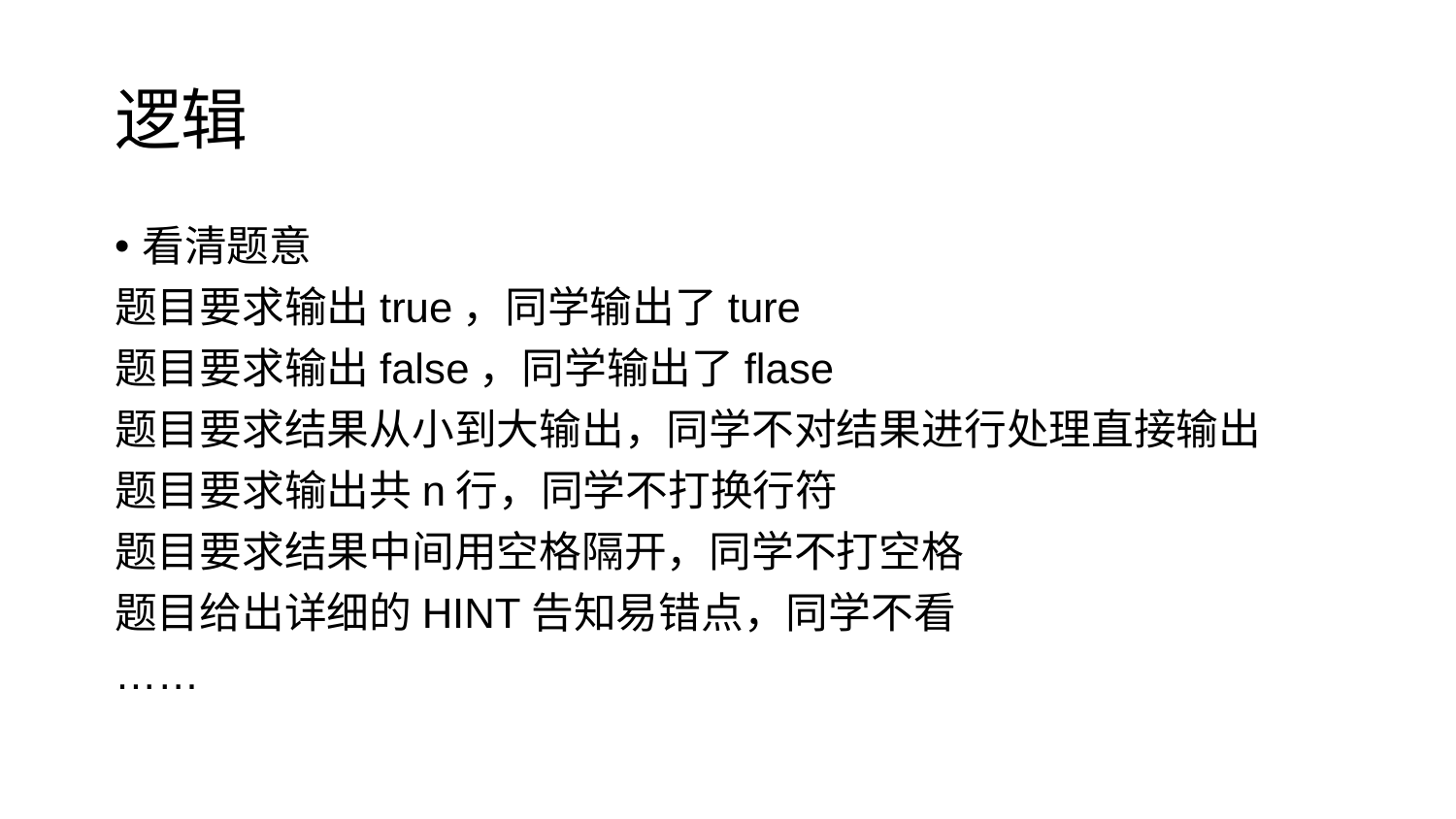

# 逻辑
看清题意
题目要求输出true，同学输出了ture
题目要求输出false，同学输出了flase
题目要求结果从小到大输出，同学不对结果进行处理直接输出
题目要求输出共n行，同学不打换行符
题目要求结果中间用空格隔开，同学不打空格
题目给出详细的HINT告知易错点，同学不看
……